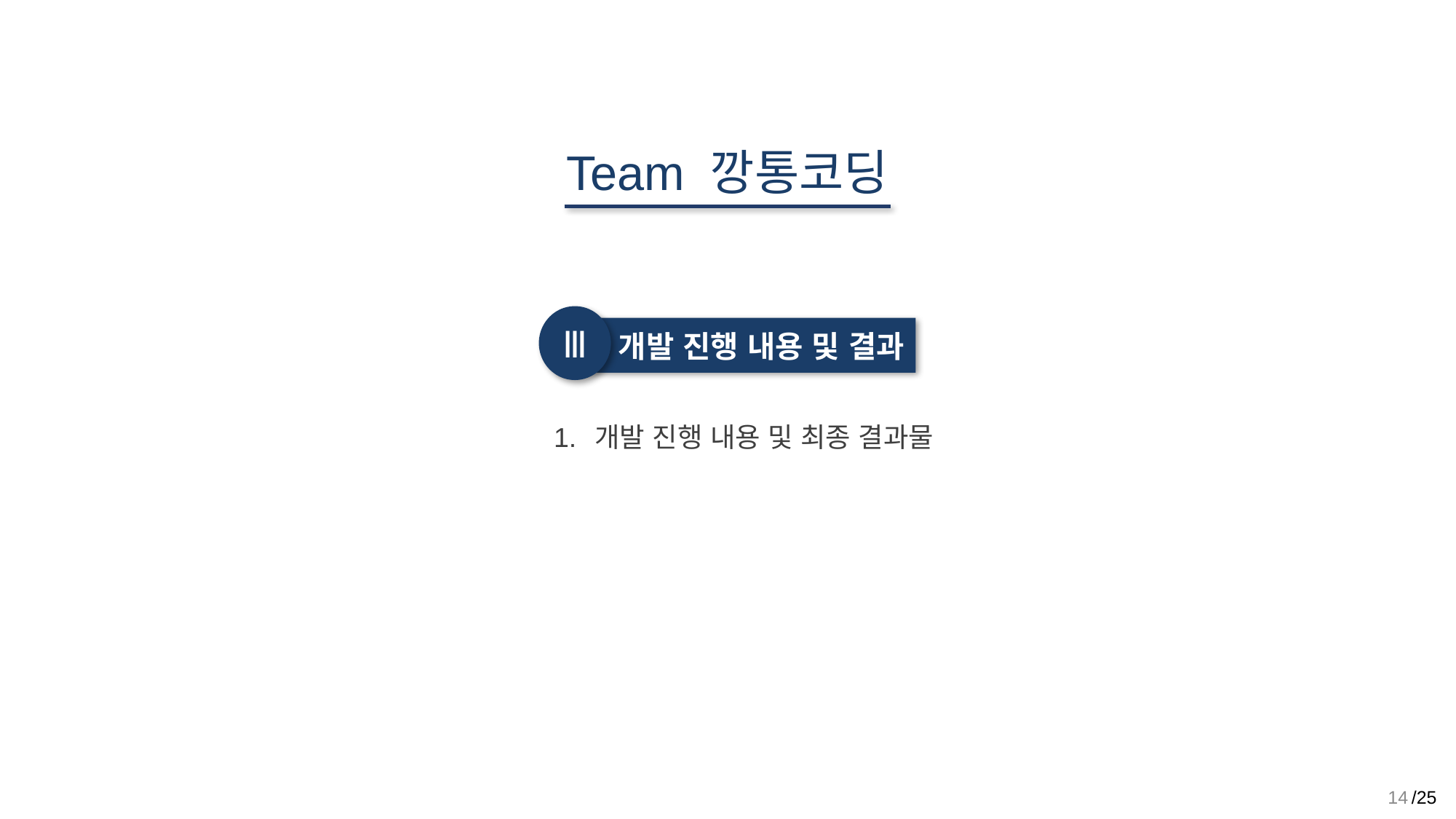

Team 깡통코딩
Ⅲ
개발 진행 내용 및 결과
개발 진행 내용 및 최종 결과물
14